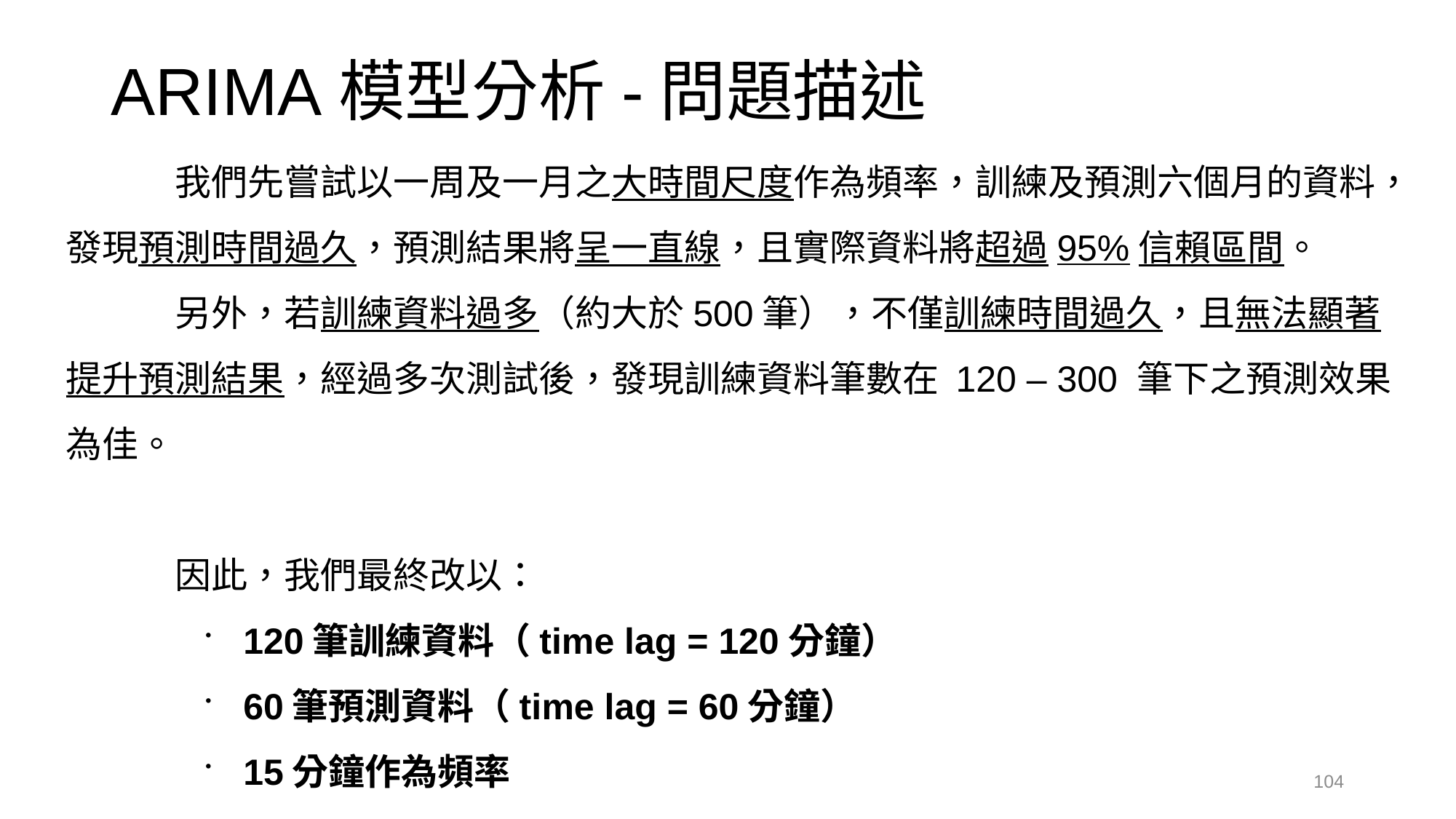

ARIMA模型分析-問題描述
		我們先嘗試以一周及一月之大時間尺度作為頻率，訓練及預測六個月的資料，發現預測時間過久，預測結果將呈一直線，且實際資料將超過95%信賴區間。
		另外，若訓練資料過多（約大於500筆），不僅訓練時間過久，且無法顯著提升預測結果，經過多次測試後，發現訓練資料筆數在 120 – 300 筆下之預測效果為佳。

		因此，我們最終改以：
120筆訓練資料（time lag = 120分鐘）
60筆預測資料（time lag = 60分鐘）
15分鐘作為頻率
		做出以下分析。
104